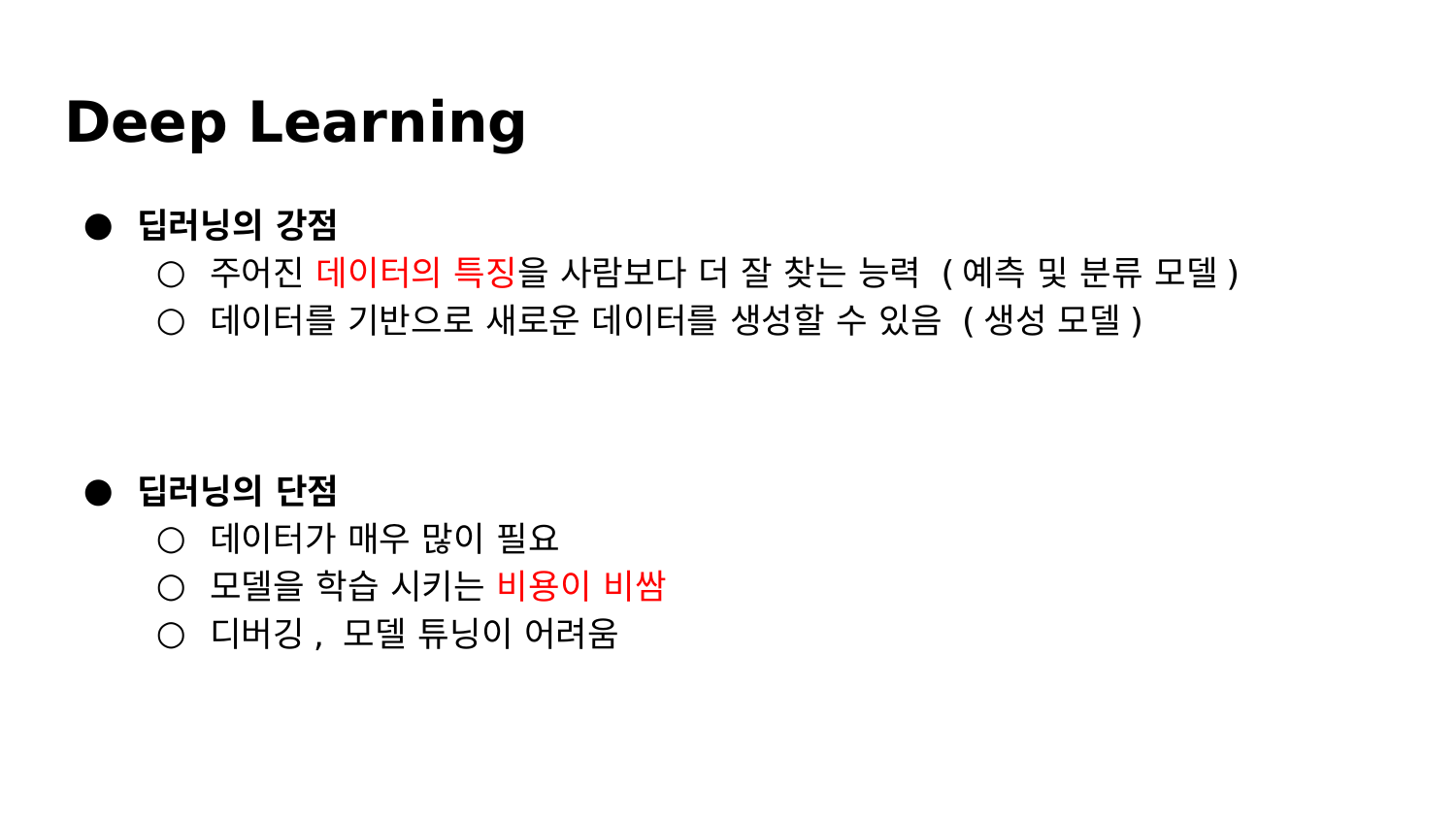

# Deep Learning
딥러닝의 강점
주어진 데이터의 특징을 사람보다 더 잘 찾는 능력 (예측 및 분류 모델)
데이터를 기반으로 새로운 데이터를 생성할 수 있음 (생성 모델)

딥러닝의 단점
데이터가 매우 많이 필요
모델을 학습 시키는 비용이 비쌈
디버깅, 모델 튜닝이 어려움